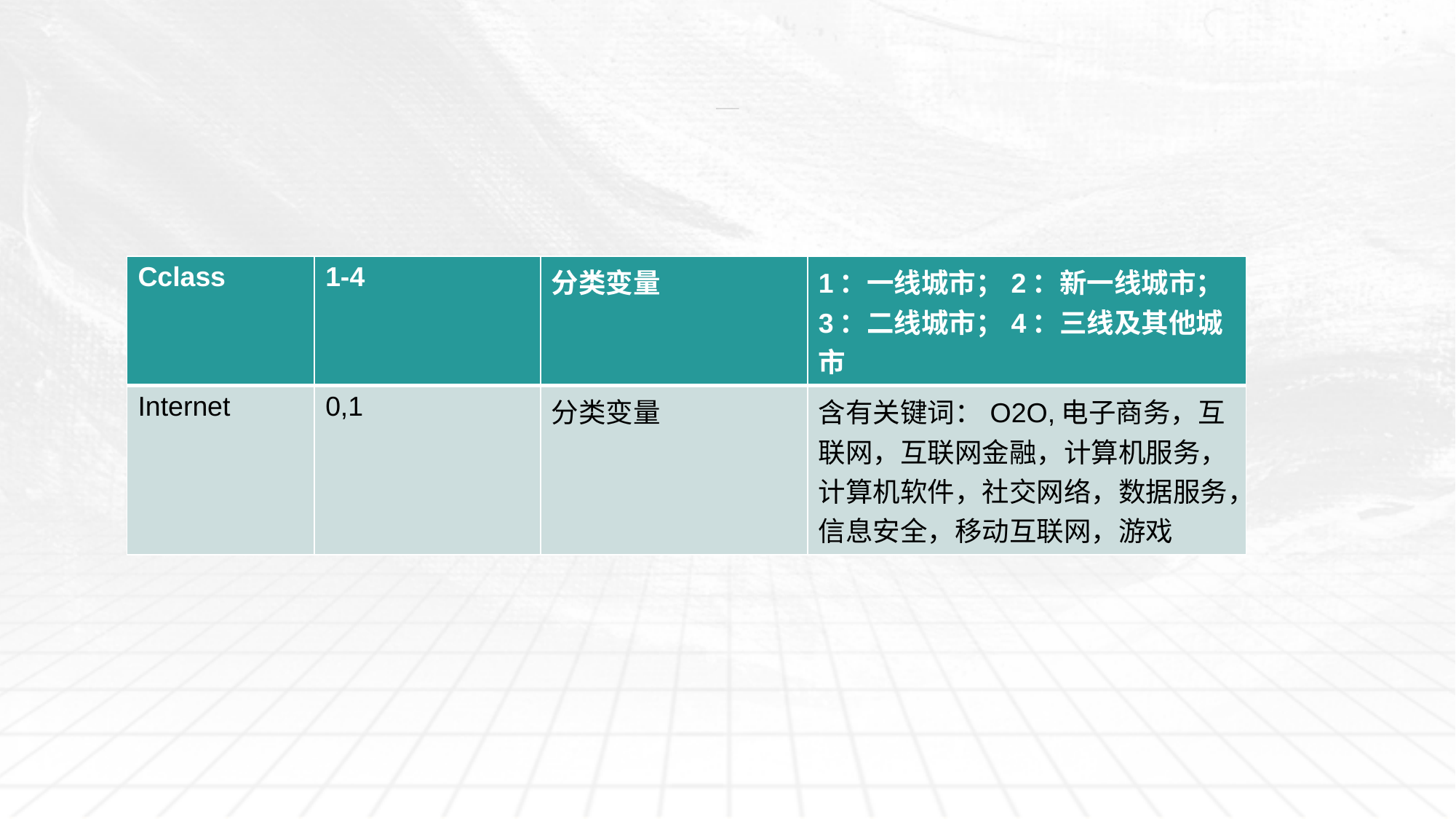

| Cclass | 1-4 | 分类变量 | 1：一线城市；2：新一线城市；3：二线城市；4：三线及其他城市 |
| --- | --- | --- | --- |
| Internet | 0,1 | 分类变量 | 含有关键词：O2O,电子商务，互联网，互联网金融，计算机服务，计算机软件，社交网络，数据服务，信息安全，移动互联网，游戏 |